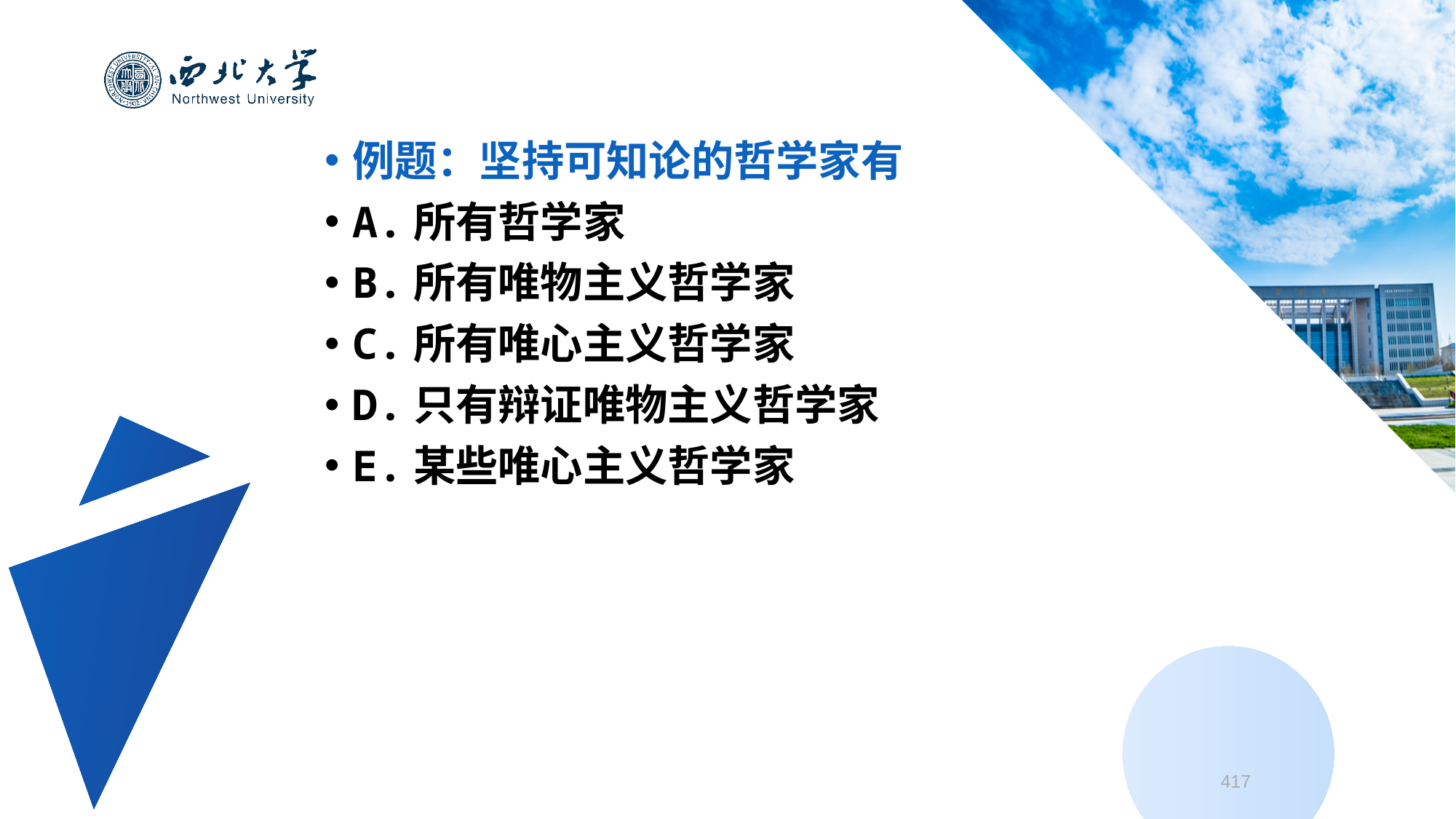

例题：坚持可知论的哲学家有
A.所有哲学家
B.所有唯物主义哲学家
C.所有唯心主义哲学家
D.只有辩证唯物主义哲学家
E.某些唯心主义哲学家
417